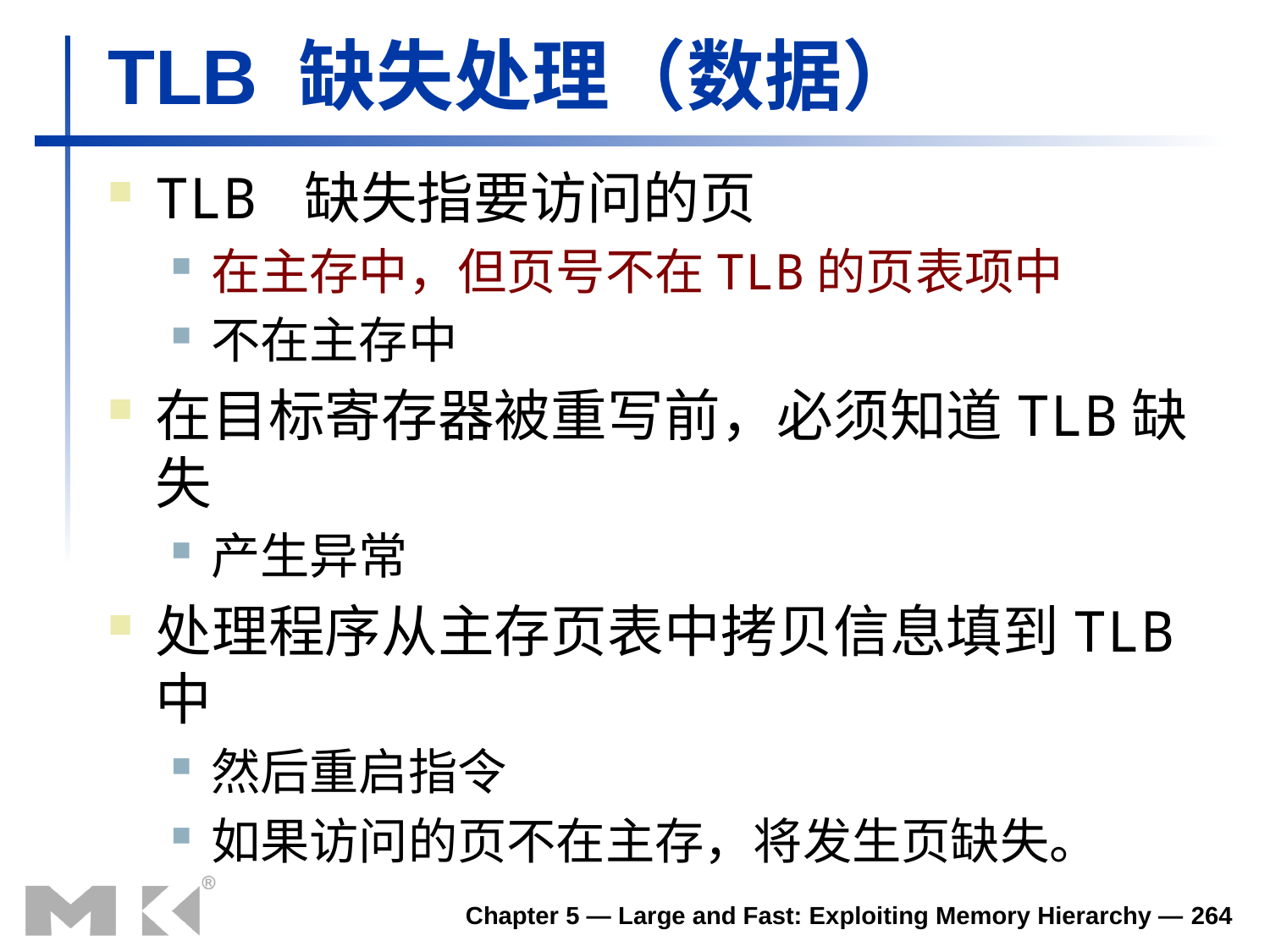

# TLB 缺失处理（数据）
TLB 缺失指要访问的页
在主存中，但页号不在TLB的页表项中
不在主存中
在目标寄存器被重写前，必须知道TLB缺失
产生异常
处理程序从主存页表中拷贝信息填到TLB中
然后重启指令
如果访问的页不在主存，将发生页缺失。
Chapter 5 — Large and Fast: Exploiting Memory Hierarchy — 264